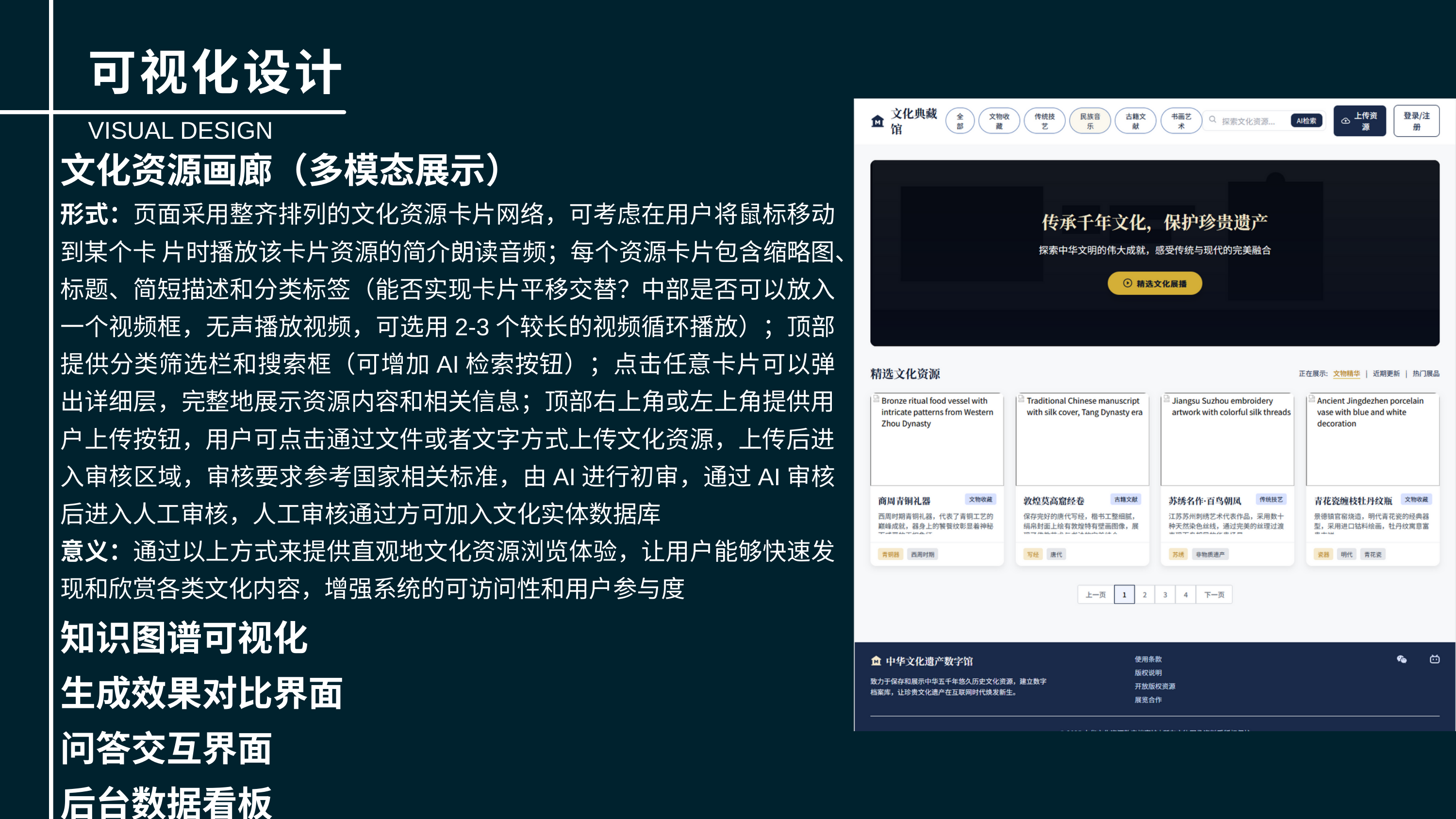

可视化设计

VISUAL DESIGN
文化资源画廊（多模态展示）
形式：页面采用整齐排列的文化资源卡片网络，可考虑在用户将鼠标移动到某个卡 片时播放该卡片资源的简介朗读音频；每个资源卡片包含缩略图、标题、简短描述和分类标签（能否实现卡片平移交替？中部是否可以放入一个视频框，无声播放视频，可选用2-3个较长的视频循环播放）；顶部提供分类筛选栏和搜索框（可增加AI检索按钮）；点击任意卡片可以弹出详细层，完整地展示资源内容和相关信息；顶部右上角或左上角提供用户上传按钮，用户可点击通过文件或者文字方式上传文化资源，上传后进入审核区域，审核要求参考国家相关标准，由AI进行初审，通过AI审核后进入人工审核，人工审核通过方可加入文化实体数据库
意义：通过以上方式来提供直观地文化资源浏览体验，让用户能够快速发现和欣赏各类文化内容，增强系统的可访问性和用户参与度
知识图谱可视化
生成效果对比界面
问答交互界面
后台数据看板